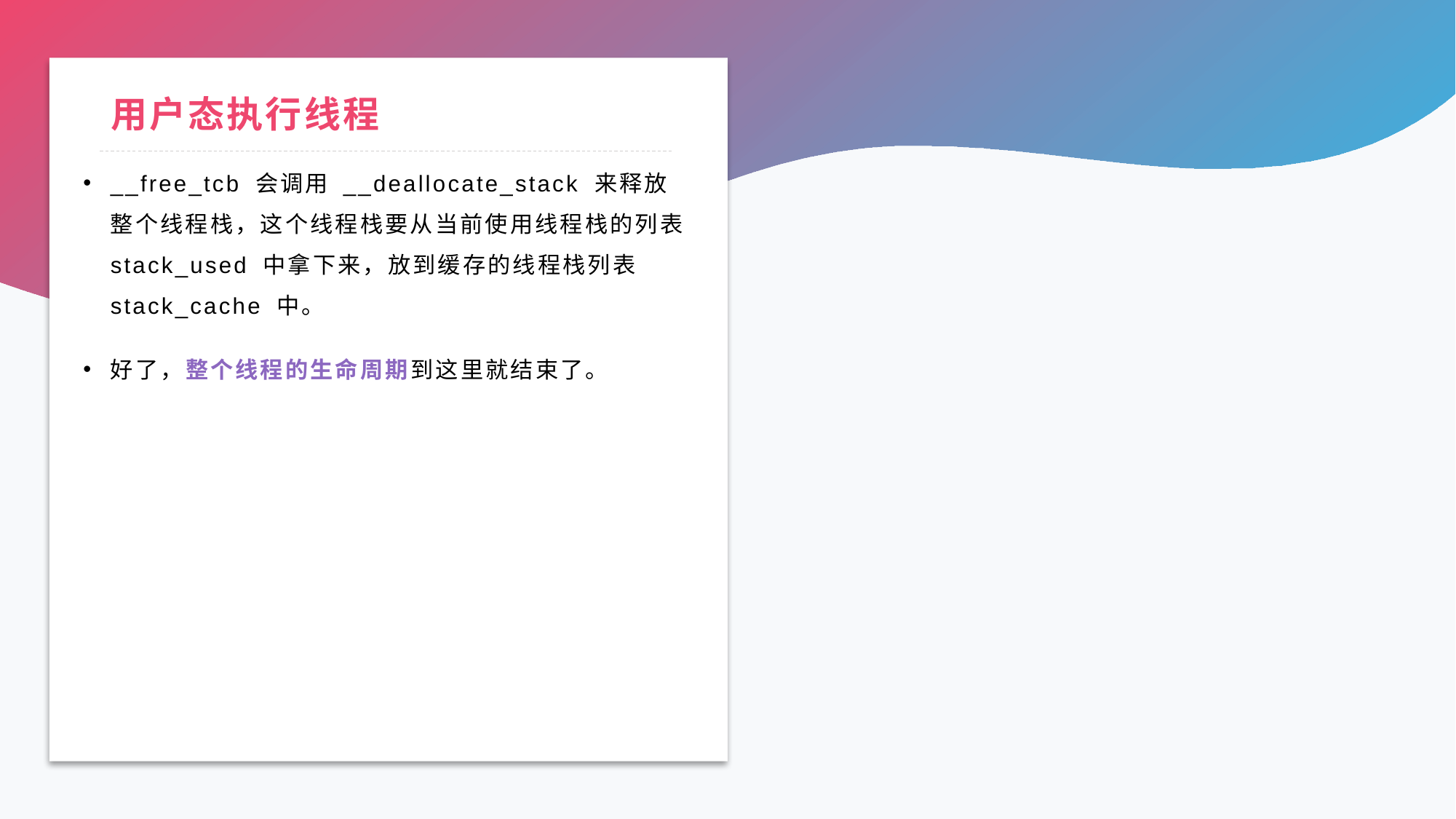

# 用户态执行线程
__free_tcb 会调用 __deallocate_stack 来释放整个线程栈，这个线程栈要从当前使用线程栈的列表 stack_used 中拿下来，放到缓存的线程栈列表 stack_cache 中。
好了，整个线程的生命周期到这里就结束了。